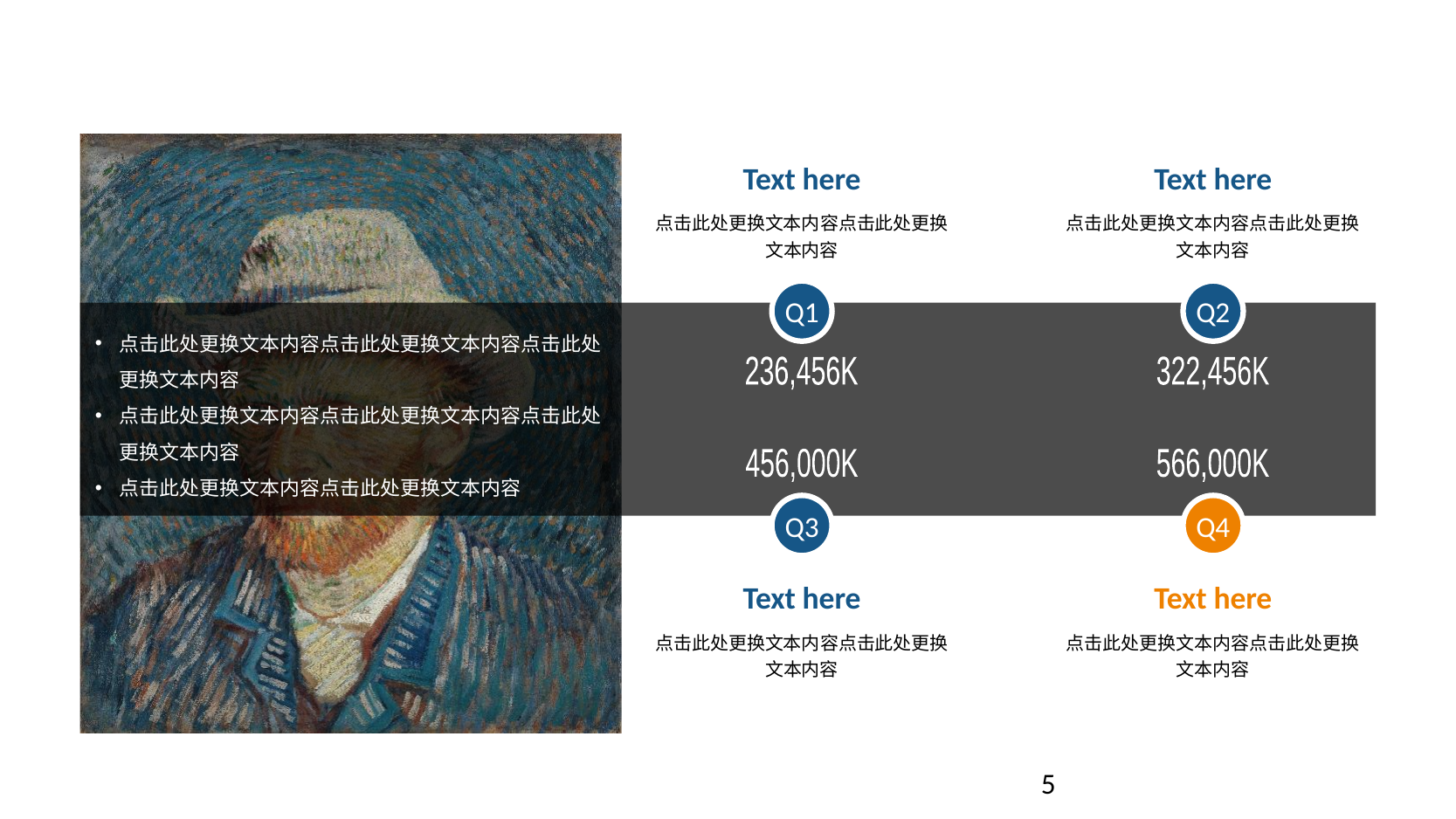

Text here
Text here
点击此处更换文本内容点击此处更换文本内容
点击此处更换文本内容点击此处更换文本内容
Q1
Q2
点击此处更换文本内容点击此处更换文本内容点击此处更换文本内容
点击此处更换文本内容点击此处更换文本内容点击此处更换文本内容
点击此处更换文本内容点击此处更换文本内容

236,456K
322,456K
456,000K
566,000K
Q3
Q4
Text here
Text here
点击此处更换文本内容点击此处更换文本内容
点击此处更换文本内容点击此处更换文本内容
5